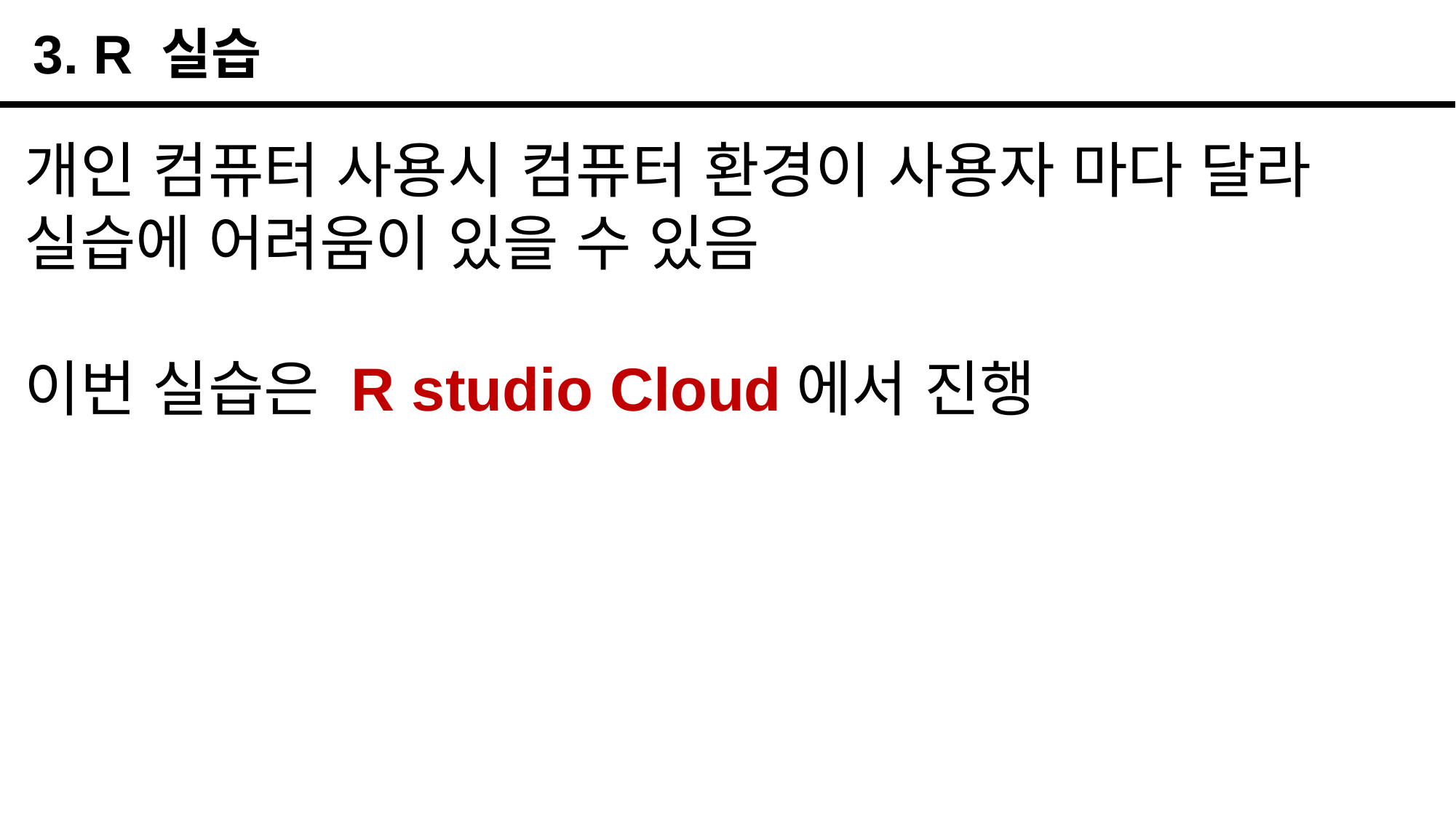

3. R 실습
개인 컴퓨터 사용시 컴퓨터 환경이 사용자 마다 달라 실습에 어려움이 있을 수 있음

이번 실습은 R studio Cloud에서 진행